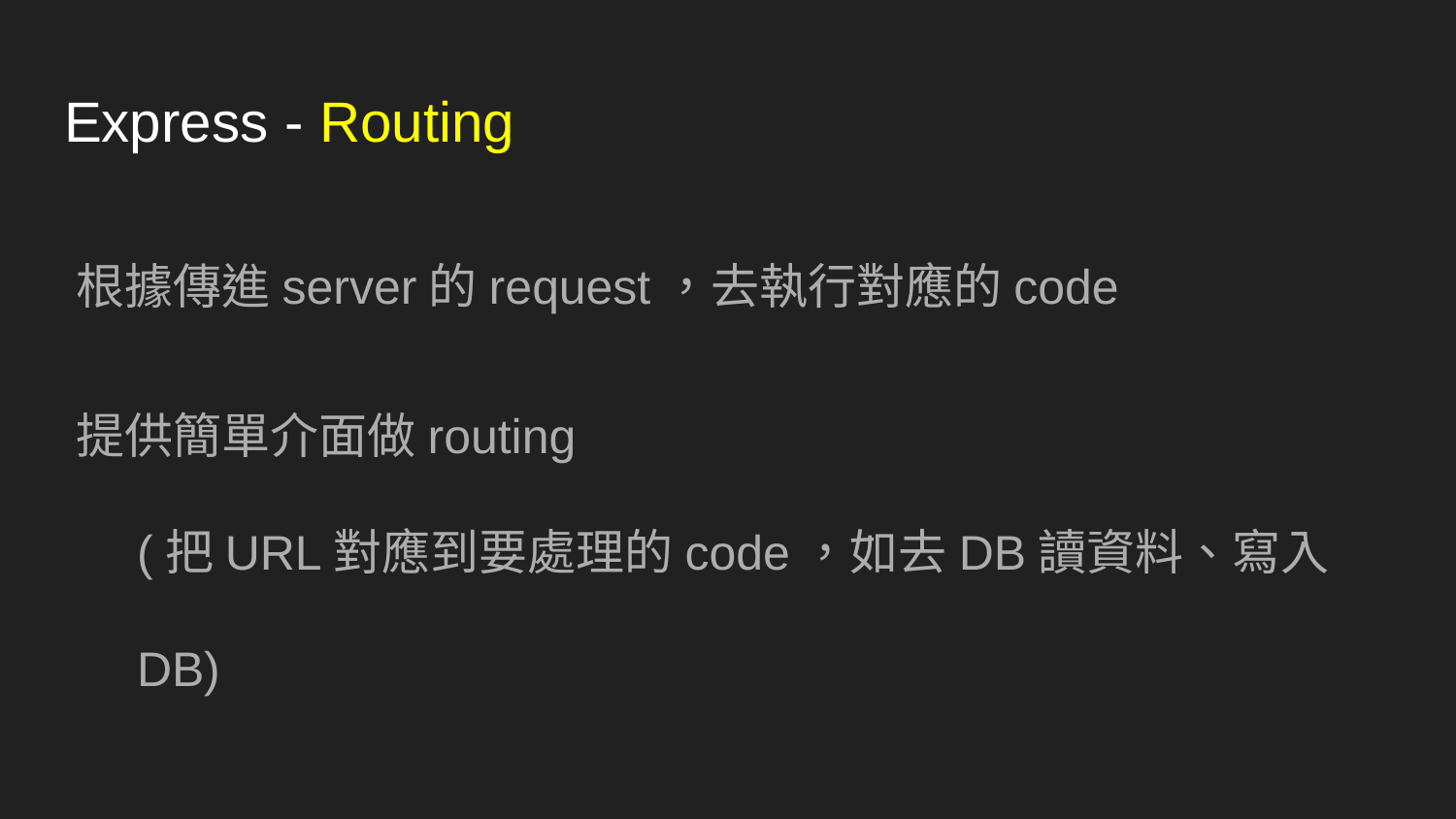

# Express - Routing
根據傳進server的request，去執行對應的code
提供簡單介面做routing
(把URL對應到要處理的code，如去DB讀資料、寫入DB)